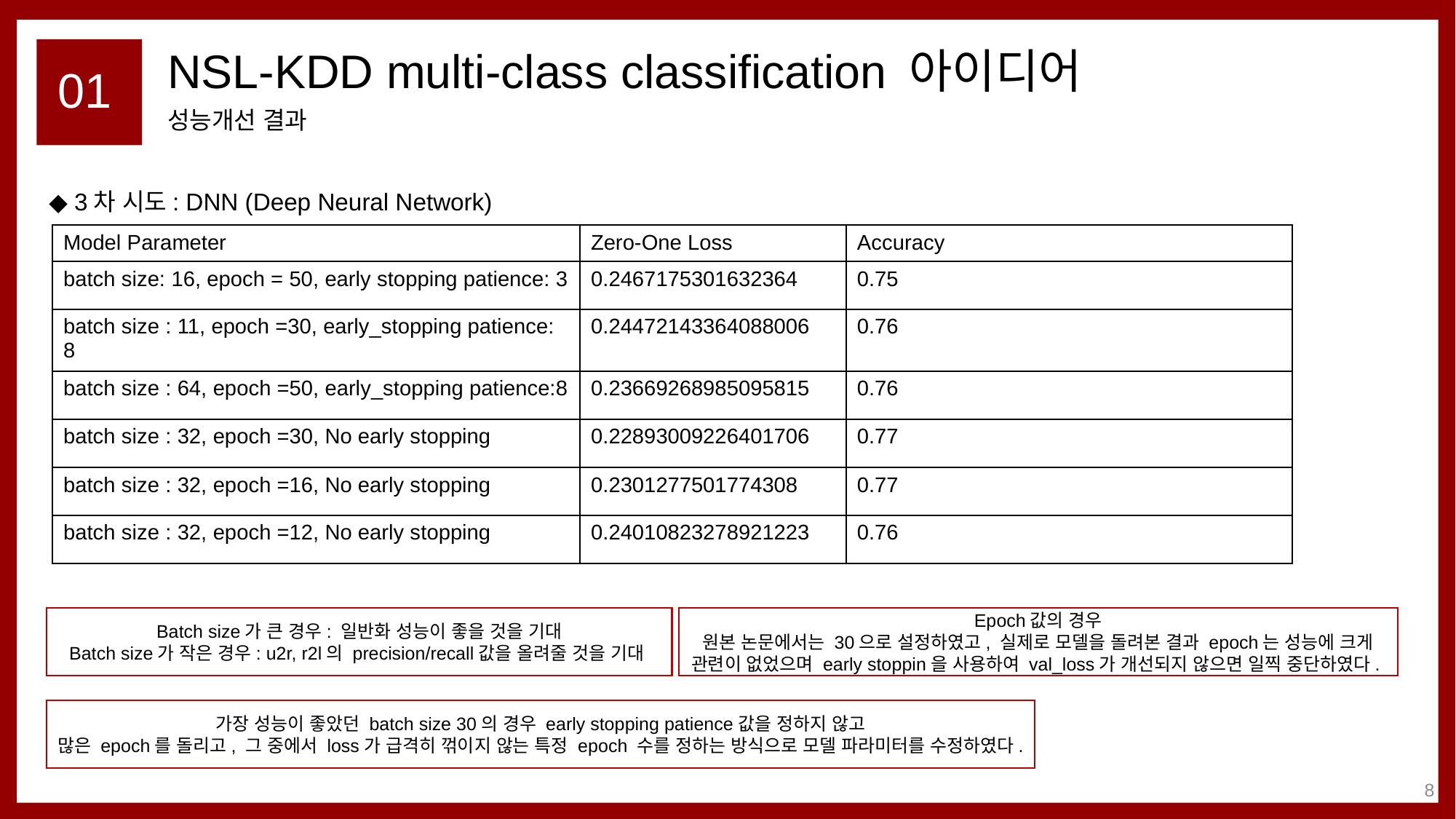

# NSL-KDD multi-class classification 아이디어
01
성능개선 결과
◆ 3차 시도: DNN (Deep Neural Network)
| Model Parameter | Zero-One Loss | Accuracy |
| --- | --- | --- |
| batch size: 16, epoch = 50, early stopping patience: 3 | 0.2467175301632364 | 0.75 |
| batch size : 11, epoch =30, early\_stopping patience: 8 | 0.24472143364088006 | 0.76 |
| batch size : 64, epoch =50, early\_stopping patience:8 | 0.23669268985095815 | 0.76 |
| batch size : 32, epoch =30, No early stopping | 0.22893009226401706 | 0.77 |
| batch size : 32, epoch =16, No early stopping | 0.2301277501774308 | 0.77 |
| batch size : 32, epoch =12, No early stopping | 0.24010823278921223 | 0.76 |
Batch size가 큰 경우: 일반화 성능이 좋을 것을 기대
Batch size가 작은 경우: u2r, r2l의 precision/recall값을 올려줄 것을 기대
Epoch값의 경우
원본 논문에서는 30으로 설정하였고, 실제로 모델을 돌려본 결과 epoch는 성능에 크게 관련이 없었으며 early stoppin을 사용하여 val_loss가 개선되지 않으면 일찍 중단하였다.
가장 성능이 좋았던 batch size 30의 경우 early stopping patience값을 정하지 않고
많은 epoch를 돌리고, 그 중에서 loss가 급격히 꺾이지 않는 특정 epoch 수를 정하는 방식으로 모델 파라미터를 수정하였다.
8